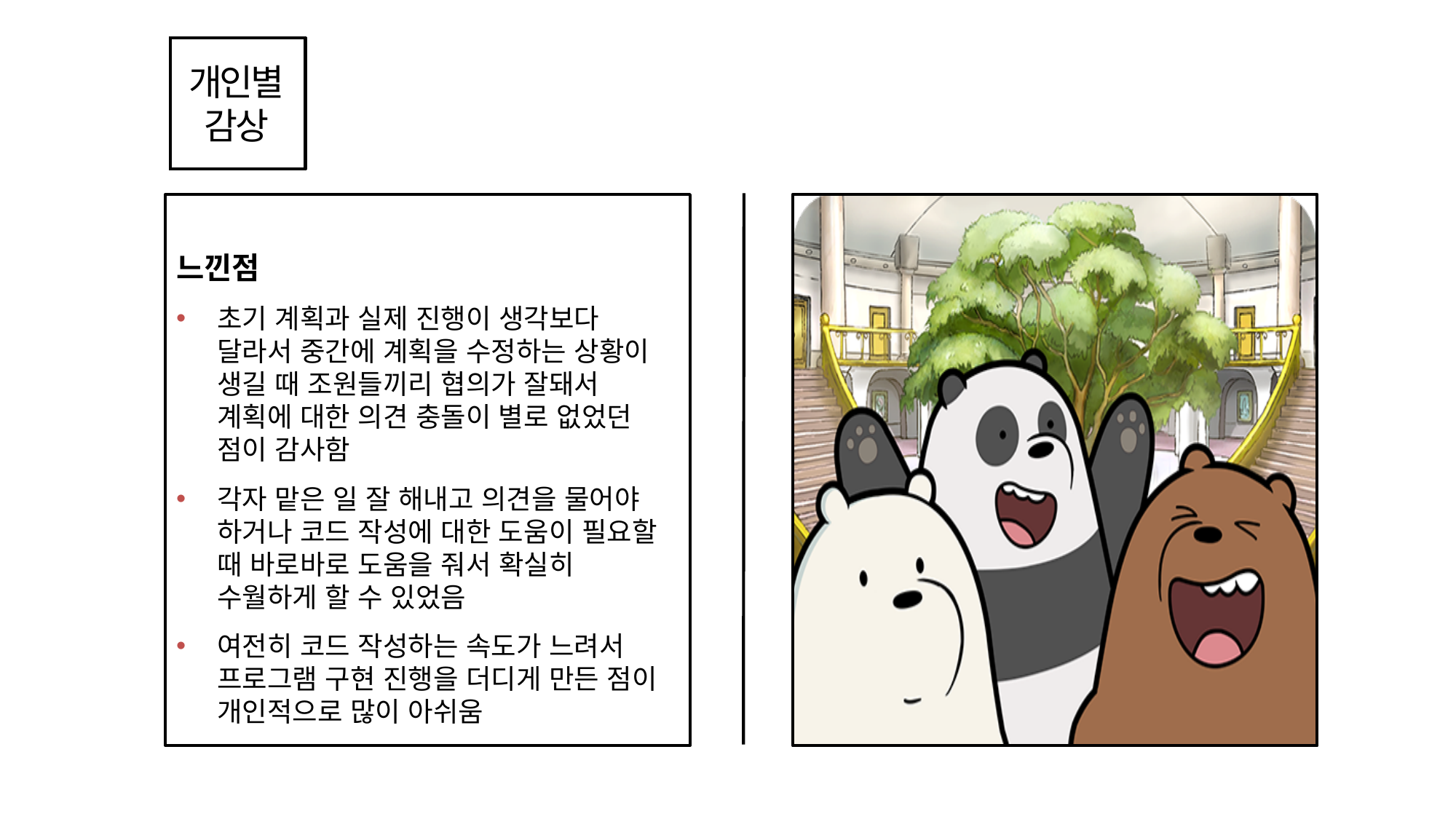

개인별
감상

느낀점
초기 계획과 실제 진행이 생각보다 달라서 중간에 계획을 수정하는 상황이 생길 때 조원들끼리 협의가 잘돼서 계획에 대한 의견 충돌이 별로 없었던 점이 감사함
각자 맡은 일 잘 해내고 의견을 물어야 하거나 코드 작성에 대한 도움이 필요할 때 바로바로 도움을 줘서 확실히 수월하게 할 수 있었음
여전히 코드 작성하는 속도가 느려서 프로그램 구현 진행을 더디게 만든 점이 개인적으로 많이 아쉬움